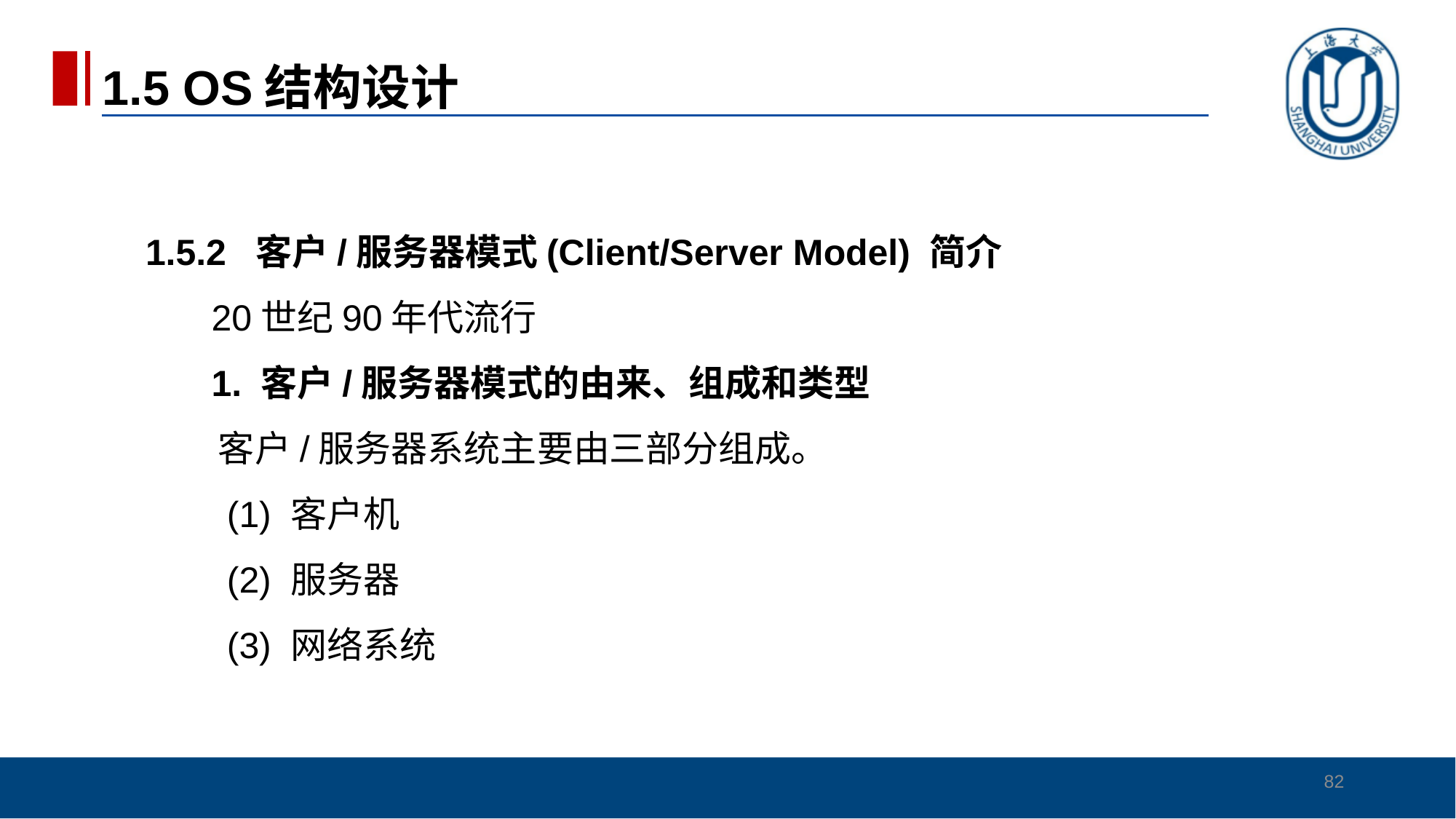

1.5 OS结构设计
# 1.5.2  客户/服务器模式(Client/Server Model) 简介 20世纪90年代流行 1. 客户/服务器模式的由来、组成和类型 　　客户/服务器系统主要由三部分组成。 　　(1) 客户机 　　(2) 服务器 　　(3) 网络系统
82